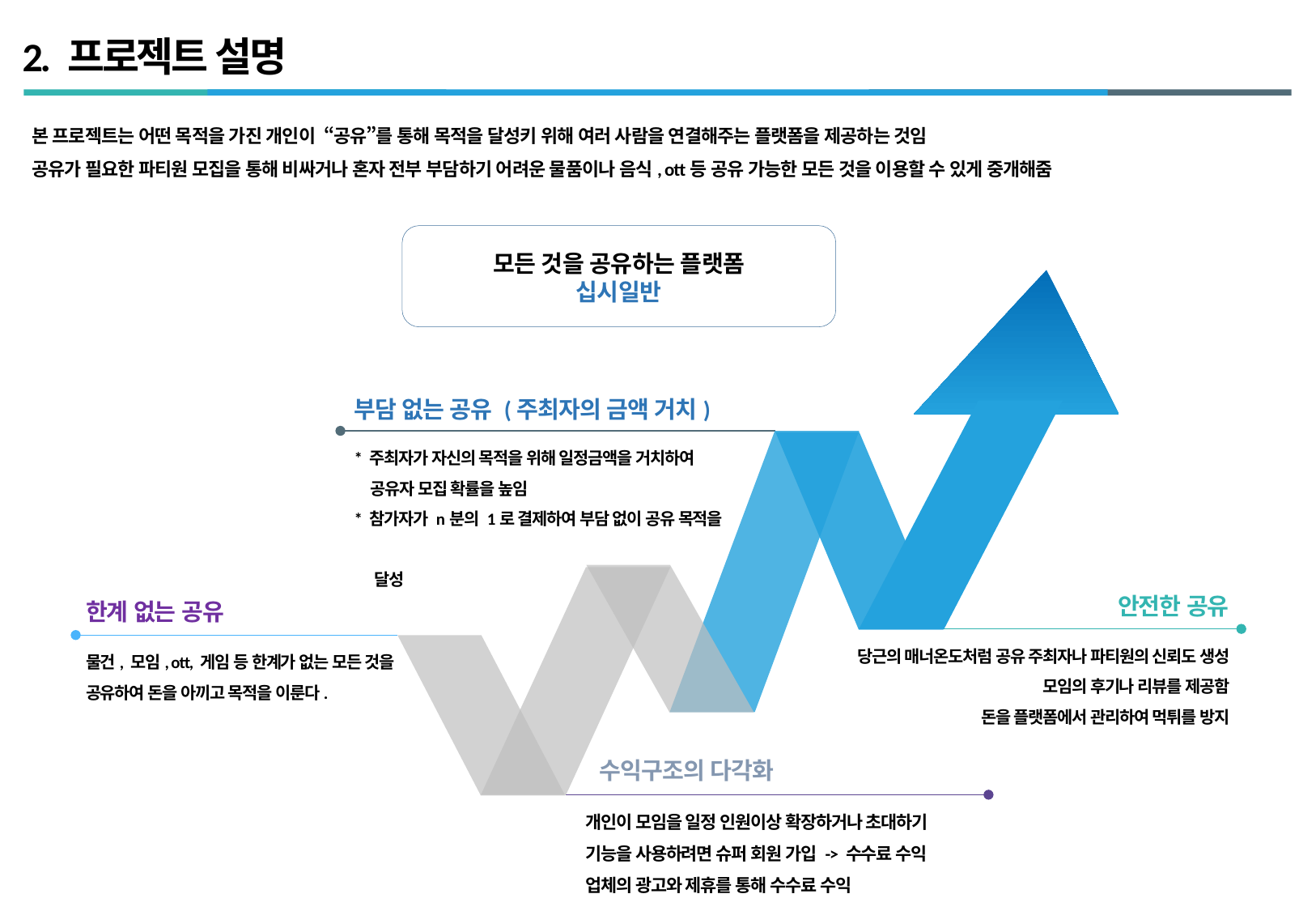

# 2. 프로젝트 설명

본 프로젝트는 어떤 목적을 가진 개인이  “공유”를 통해 목적을 달성키 위해 여러 사람을 연결해주는 플랫폼을 제공하는 것임
공유가 필요한 파티원 모집을 통해 비싸거나 혼자 전부 부담하기 어려운 물품이나 음식, ott등 공유 가능한 모든 것을 이용할 수 있게 중개해줌

모든 것을 공유하는 플랫폼
십시일반

부담 없는 공유 (주최자의 금액 거치)

* 주최자가 자신의 목적을 위해 일정금액을 거치하여
   공유자 모집 확률을 높임
* 참가자가 n분의 1로 결제하여 부담 없이 공유 목적을
    달성

안전한 공유
한계 없는 공유
당근의 매너온도처럼 공유 주최자나 파티원의 신뢰도 생성
모임의 후기나 리뷰를 제공함
돈을 플랫폼에서 관리하여 먹튀를 방지

물건, 모임, ott, 게임 등 한계가 없는 모든 것을
공유하여 돈을 아끼고 목적을 이룬다.
수익구조의 다각화
개인이 모임을 일정 인원이상 확장하거나 초대하기
기능을 사용하려면 슈퍼 회원 가입 -> 수수료 수익
업체의 광고와 제휴를 통해 수수료 수익